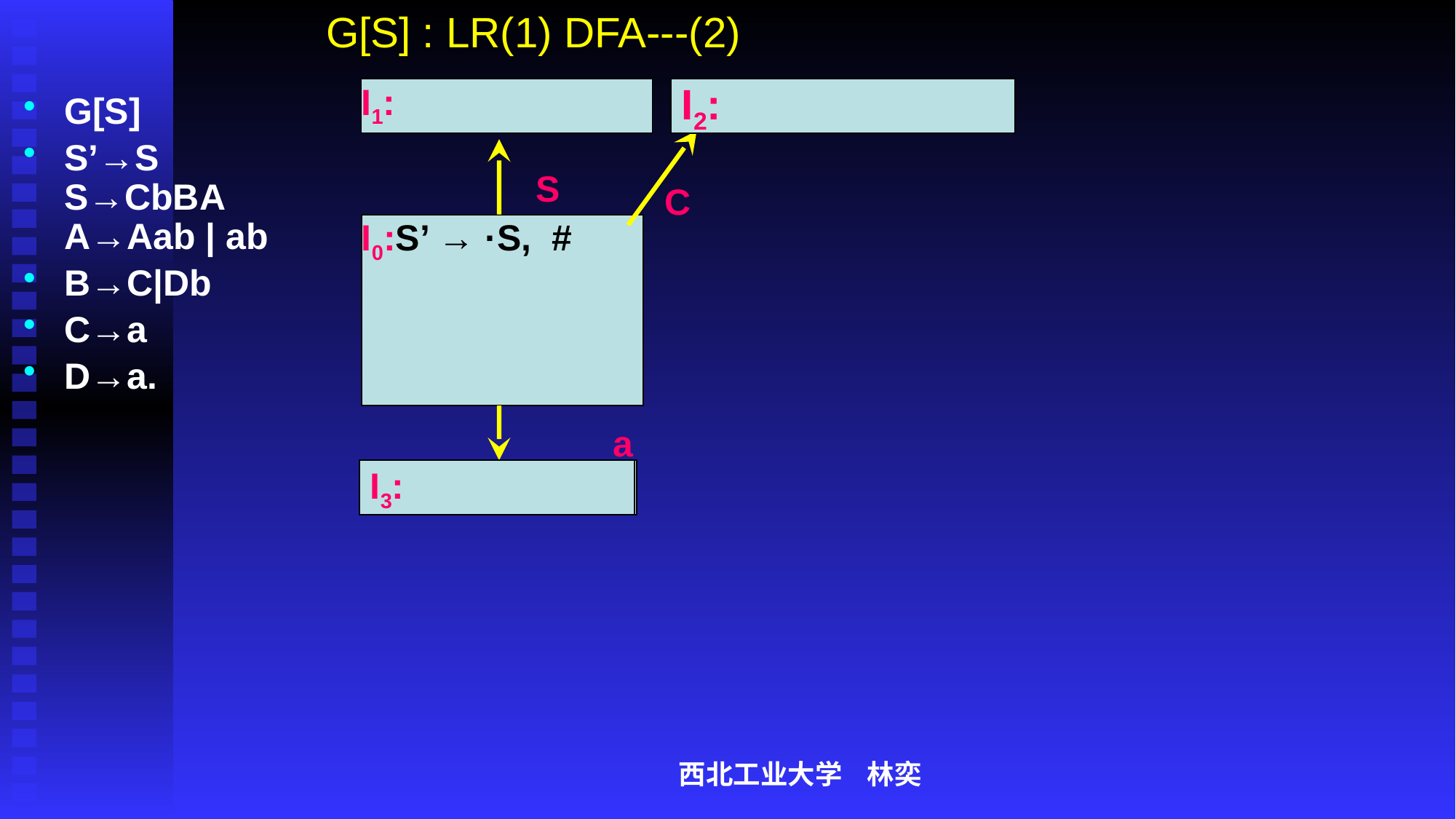

# G[S] : LR(1) DFA---(2)
I1:
I1:
I2:
I2:
G[S]
S’→S  S→CbBA   A→Aab | ab
B→C|Db
C→a
D→a.

S
C
I0:S’ → ·S,  #

a
I3:
I3:
I3: C→a ·,  b
西北工业大学    林奕
84